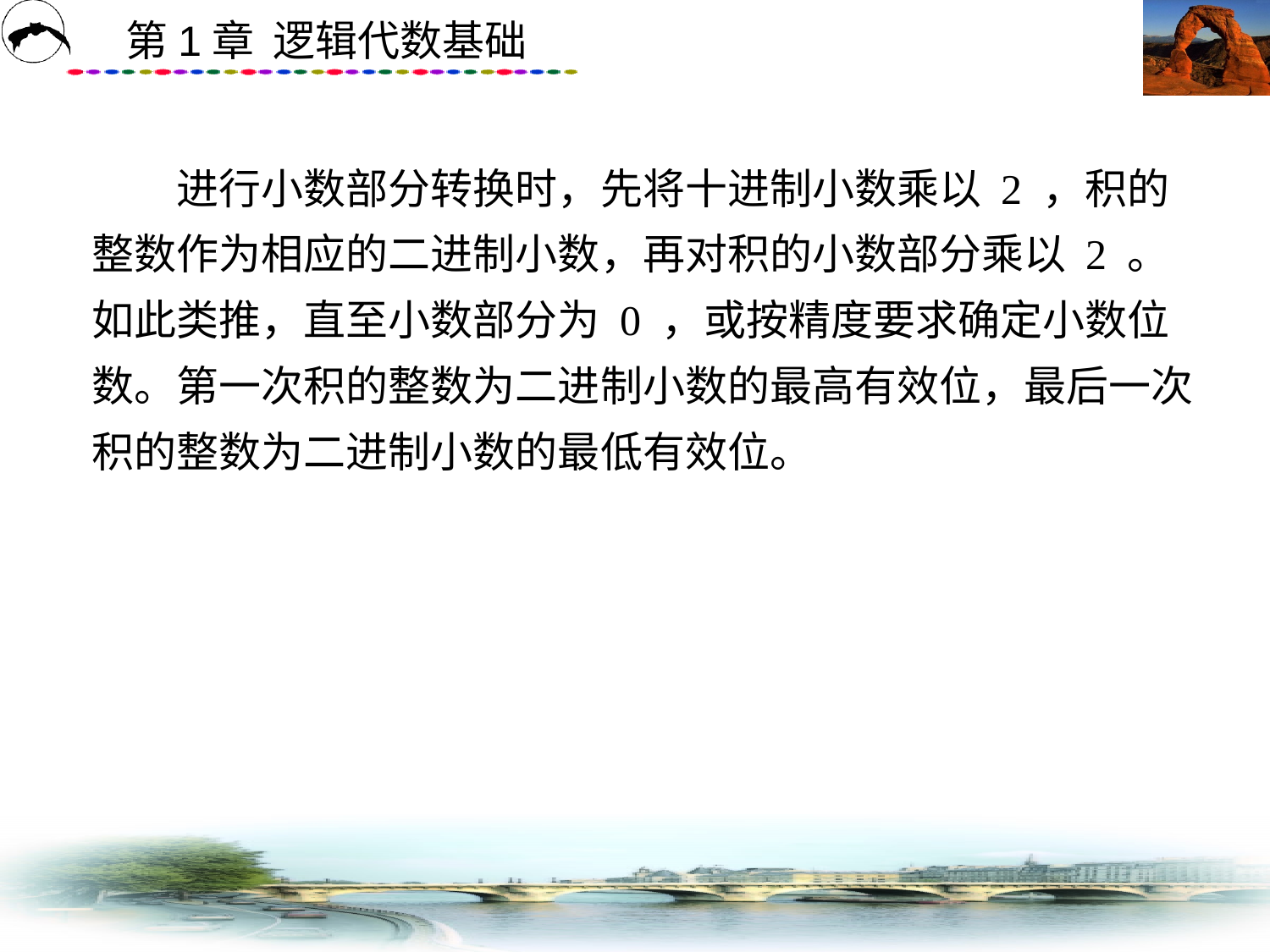

# 进行小数部分转换时，先将十进制小数乘以 2 ，积的整数作为相应的二进制小数，再对积的小数部分乘以 2 。如此类推，直至小数部分为 0 ，或按精度要求确定小数位数。第一次积的整数为二进制小数的最高有效位，最后一次积的整数为二进制小数的最低有效位。